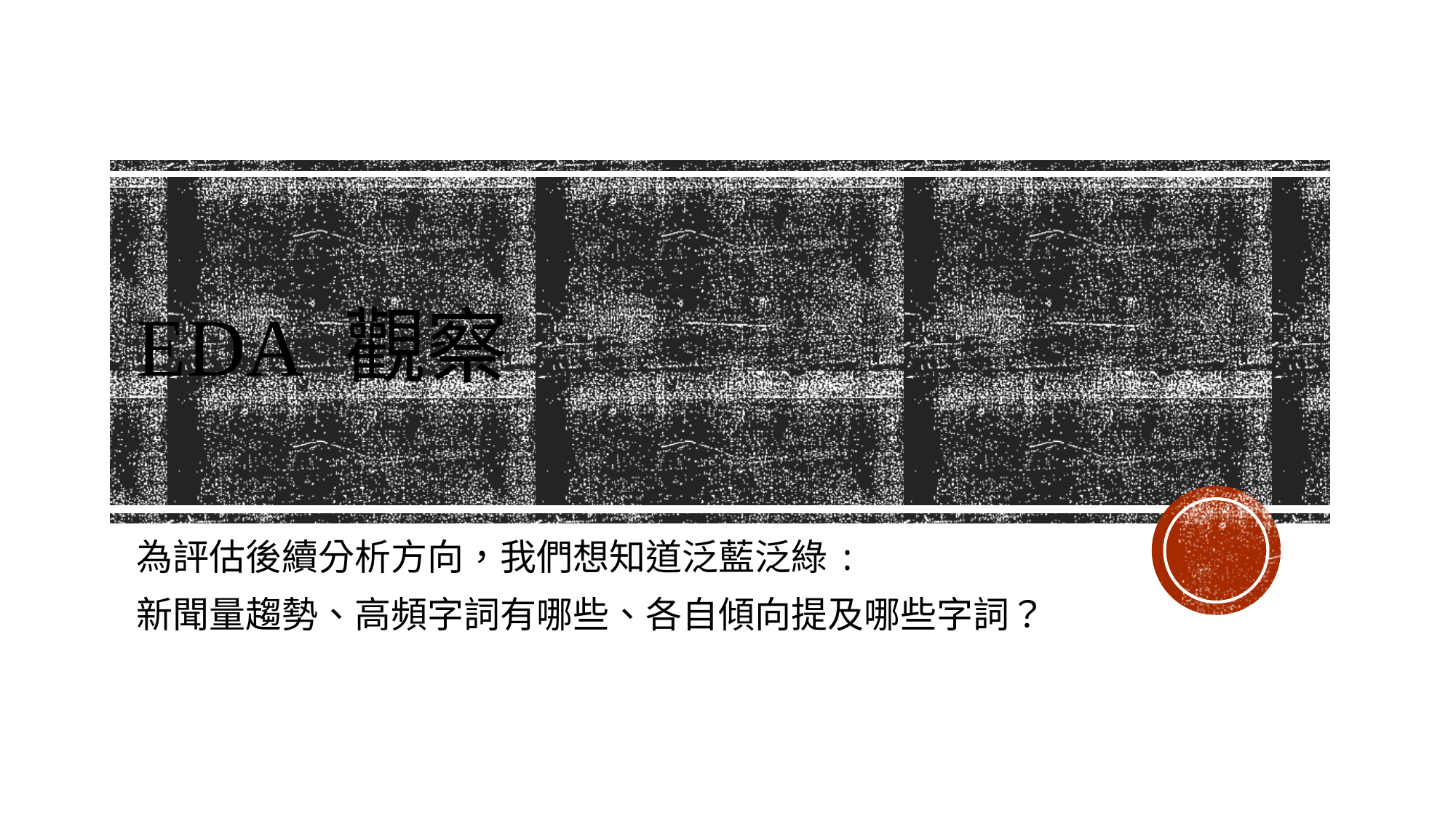

# EDA 觀察
為評估後續分析方向，我們想知道泛藍泛綠:
新聞量趨勢、高頻字詞有哪些、各自傾向提及哪些字詞？